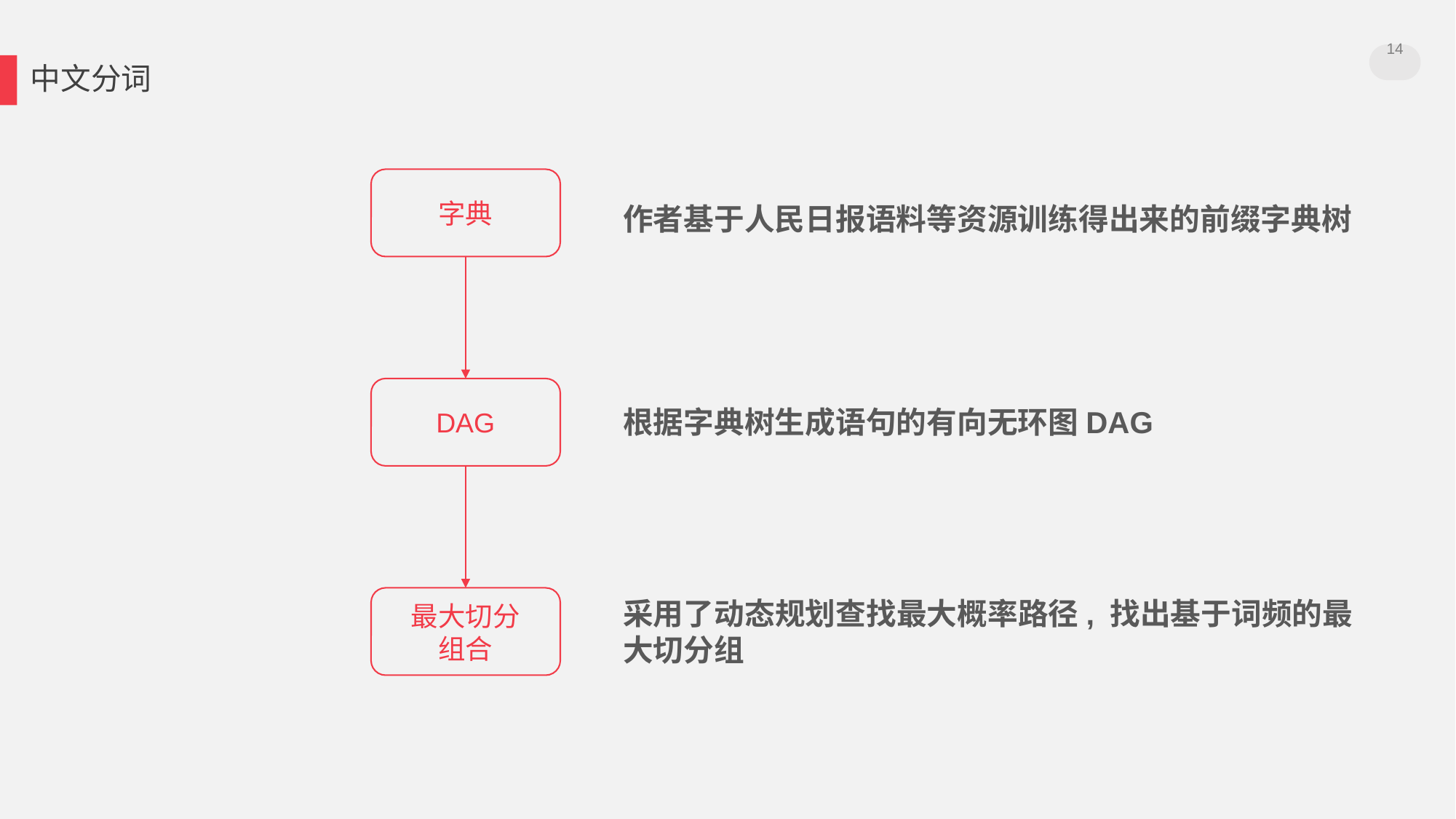

14
中文分词
字典
作者基于人民日报语料等资源训练得出来的前缀字典树
DAG
根据字典树生成语句的有向无环图DAG
最大切分
组合
采用了动态规划查找最大概率路径, 找出基于词频的最大切分组